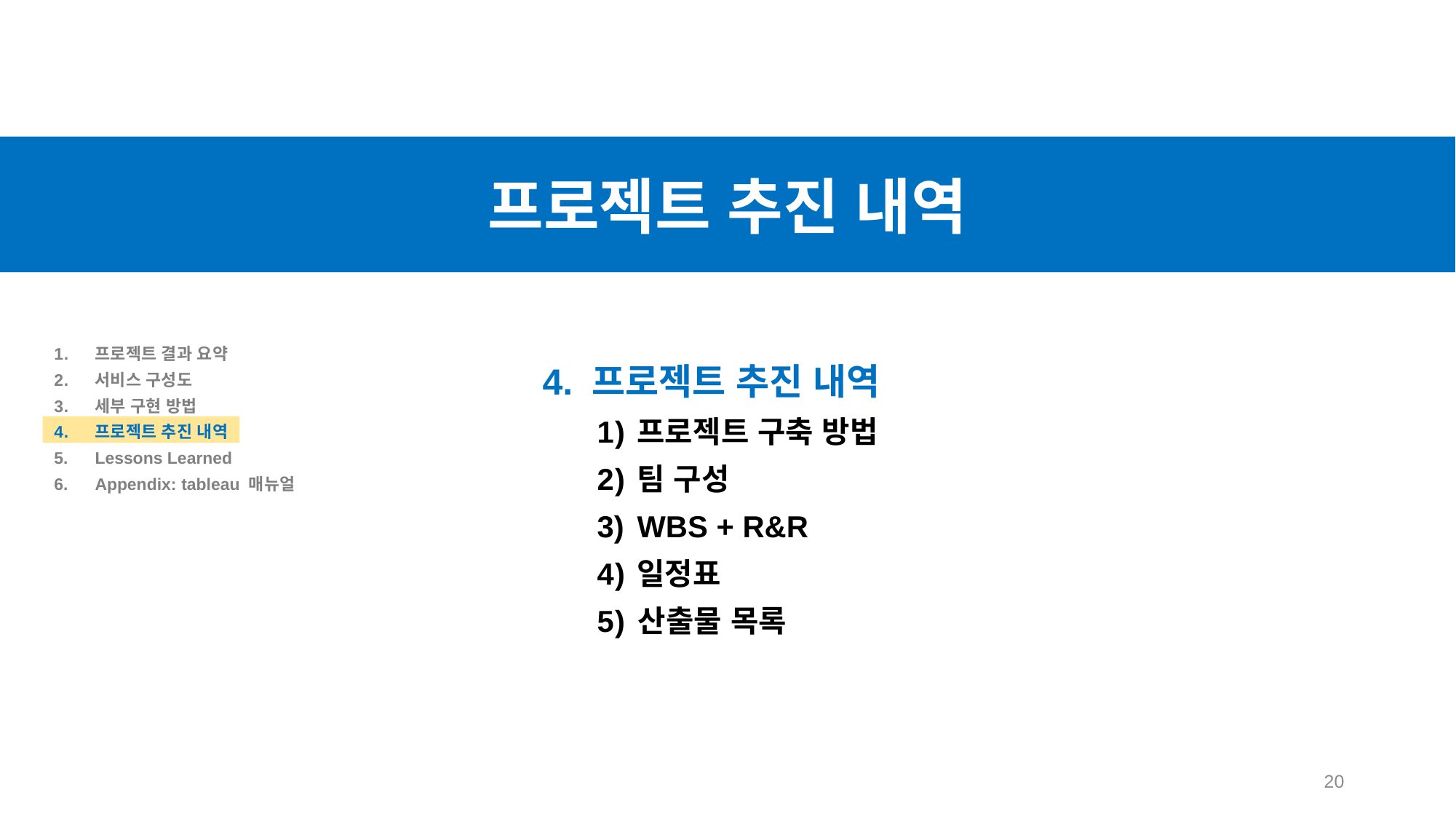

프로젝트 추진 내역
프로젝트 결과 요약
서비스 구성도
세부 구현 방법
프로젝트 추진 내역
Lessons Learned
Appendix: tableau 매뉴얼
4. 프로젝트 추진 내역
프로젝트 구축 방법
팀 구성
WBS + R&R
일정표
산출물 목록

20